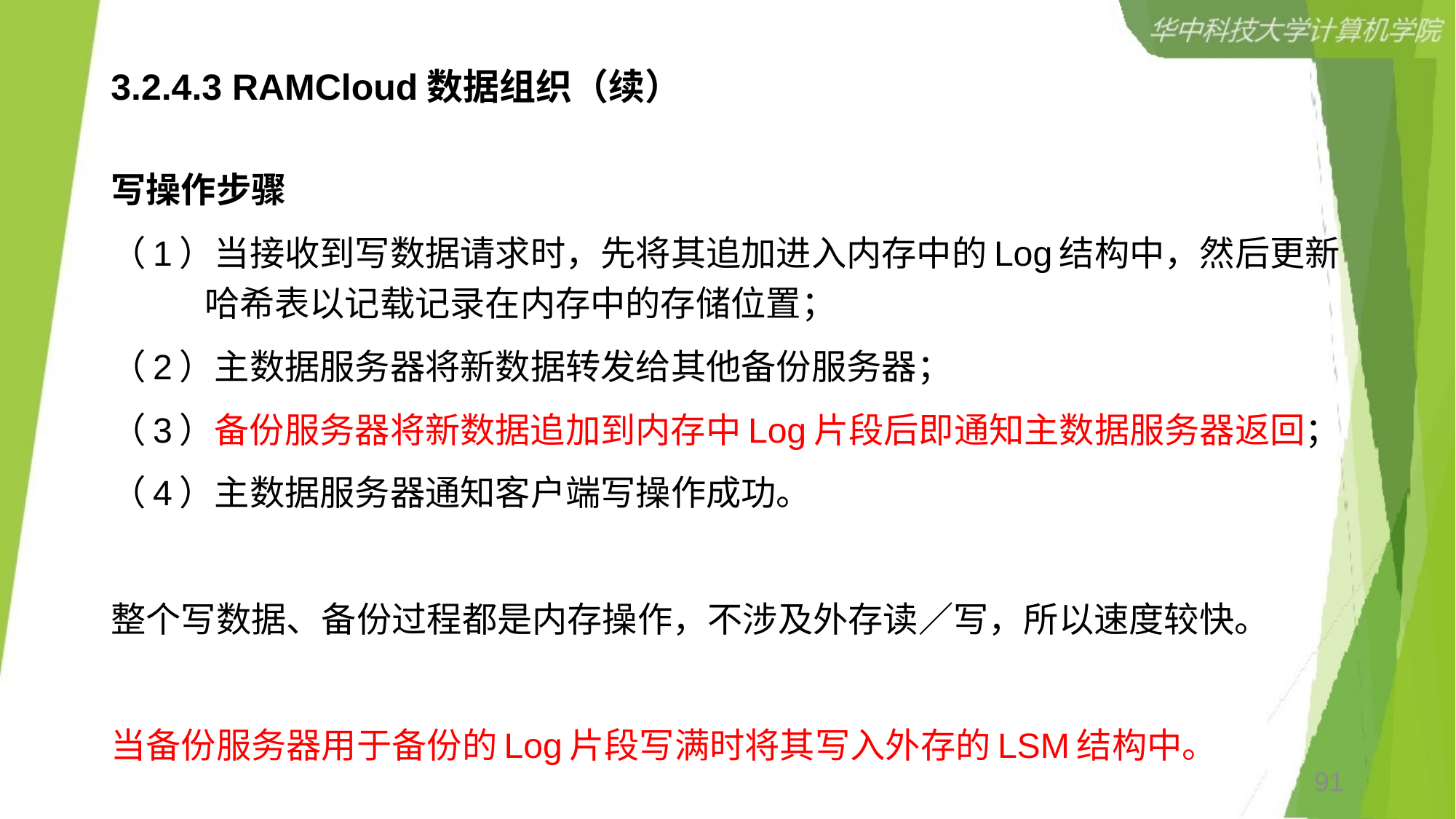

# 3.2.4.3 RAMCloud数据组织（续）
写操作步骤
（1）当接收到写数据请求时，先将其追加进入内存中的Log结构中，然后更新哈希表以记载记录在内存中的存储位置；
（2）主数据服务器将新数据转发给其他备份服务器；
（3）备份服务器将新数据追加到内存中Log片段后即通知主数据服务器返回；
（4）主数据服务器通知客户端写操作成功。

整个写数据、备份过程都是内存操作，不涉及外存读／写，所以速度较快。

当备份服务器用于备份的Log片段写满时将其写入外存的LSM结构中。
91